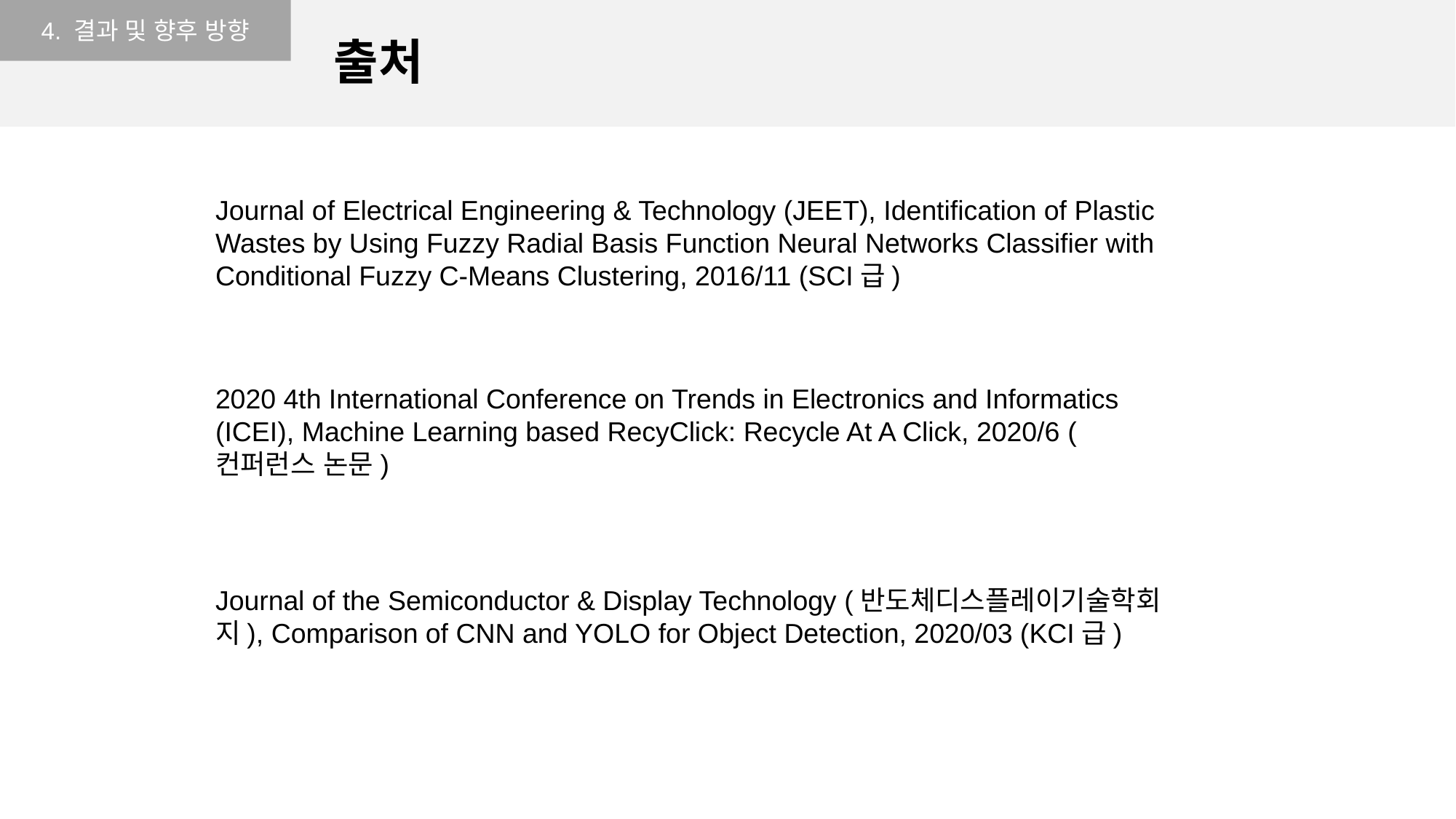

4. 결과 및 향후 방향
출처
Journal of Electrical Engineering & Technology (JEET), Identification of Plastic Wastes by Using Fuzzy Radial Basis Function Neural Networks Classifier with Conditional Fuzzy C-Means Clustering, 2016/11 (SCI급)
2020 4th International Conference on Trends in Electronics and Informatics (ICEI), Machine Learning based RecyClick: Recycle At A Click, 2020/6 (컨퍼런스 논문)
Journal of the Semiconductor & Display Technology (반도체디스플레이기술학회지), Comparison of CNN and YOLO for Object Detection, 2020/03 (KCI급)